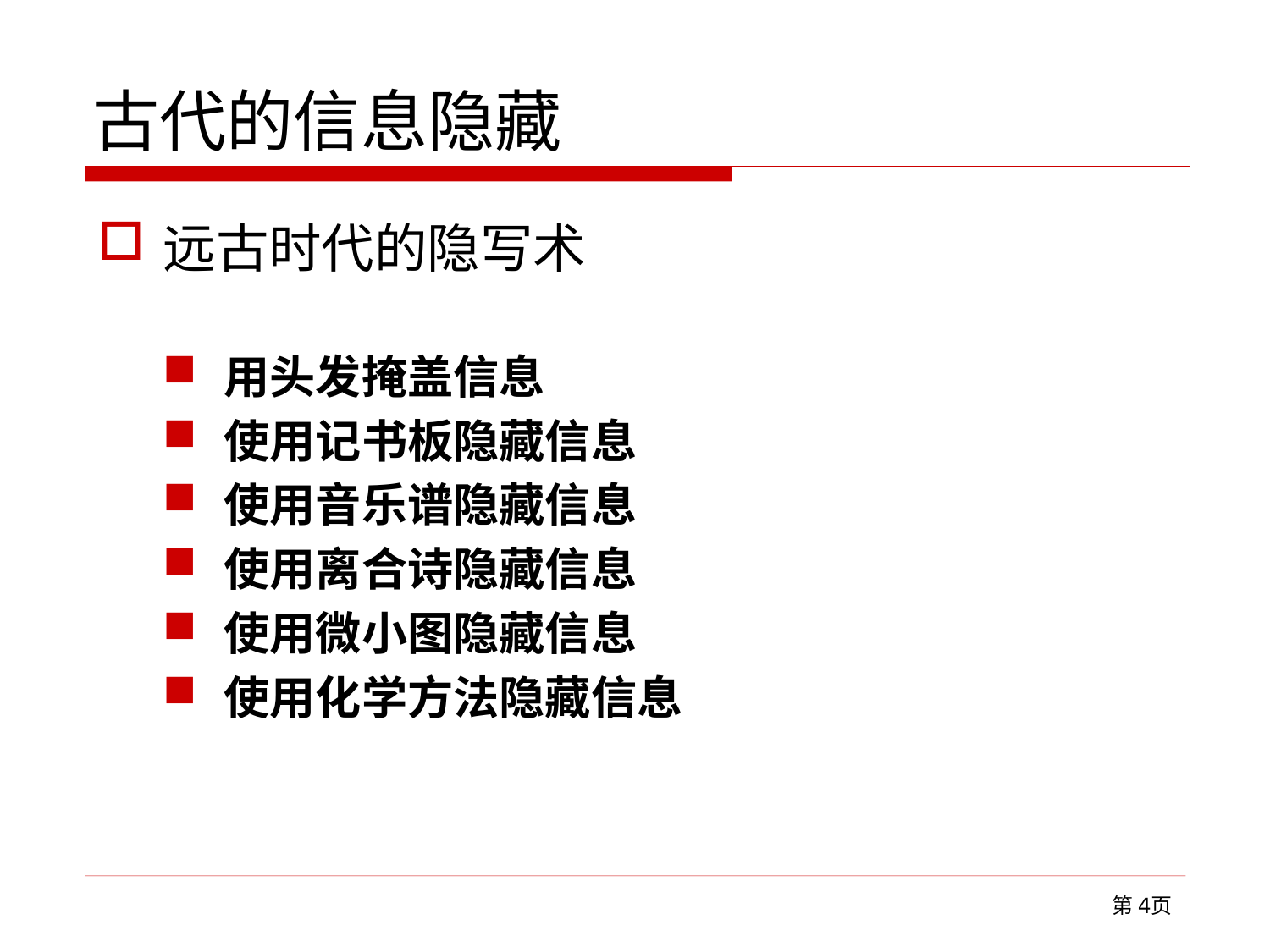

# 古代的信息隐藏
远古时代的隐写术

用头发掩盖信息
使用记书板隐藏信息
使用音乐谱隐藏信息
使用离合诗隐藏信息
使用微小图隐藏信息
使用化学方法隐藏信息

4